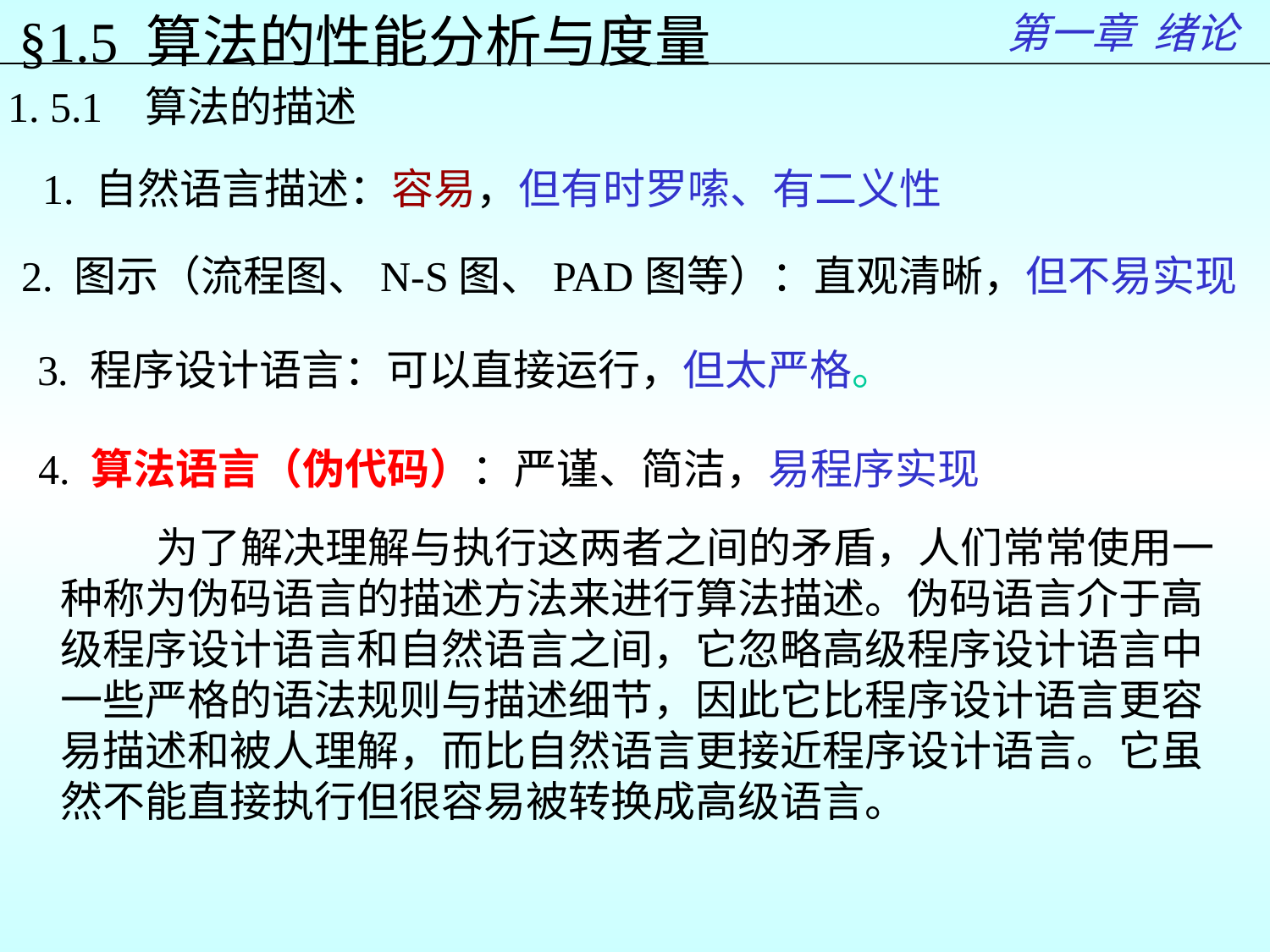

第一章  绪论

§1.5 算法的性能分析与度量
1. 5.1   算法的描述
1. 自然语言描述：容易，但有时罗嗦、有二义性
2. 图示（流程图、N-S图、PAD图等）：直观清晰，但不易实现
3. 程序设计语言：可以直接运行，但太严格。
4. 算法语言（伪代码）：严谨、简洁，易程序实现
         为了解决理解与执行这两者之间的矛盾，人们常常使用一种称为伪码语言的描述方法来进行算法描述。伪码语言介于高级程序设计语言和自然语言之间，它忽略高级程序设计语言中一些严格的语法规则与描述细节，因此它比程序设计语言更容易描述和被人理解，而比自然语言更接近程序设计语言。它虽然不能直接执行但很容易被转换成高级语言。